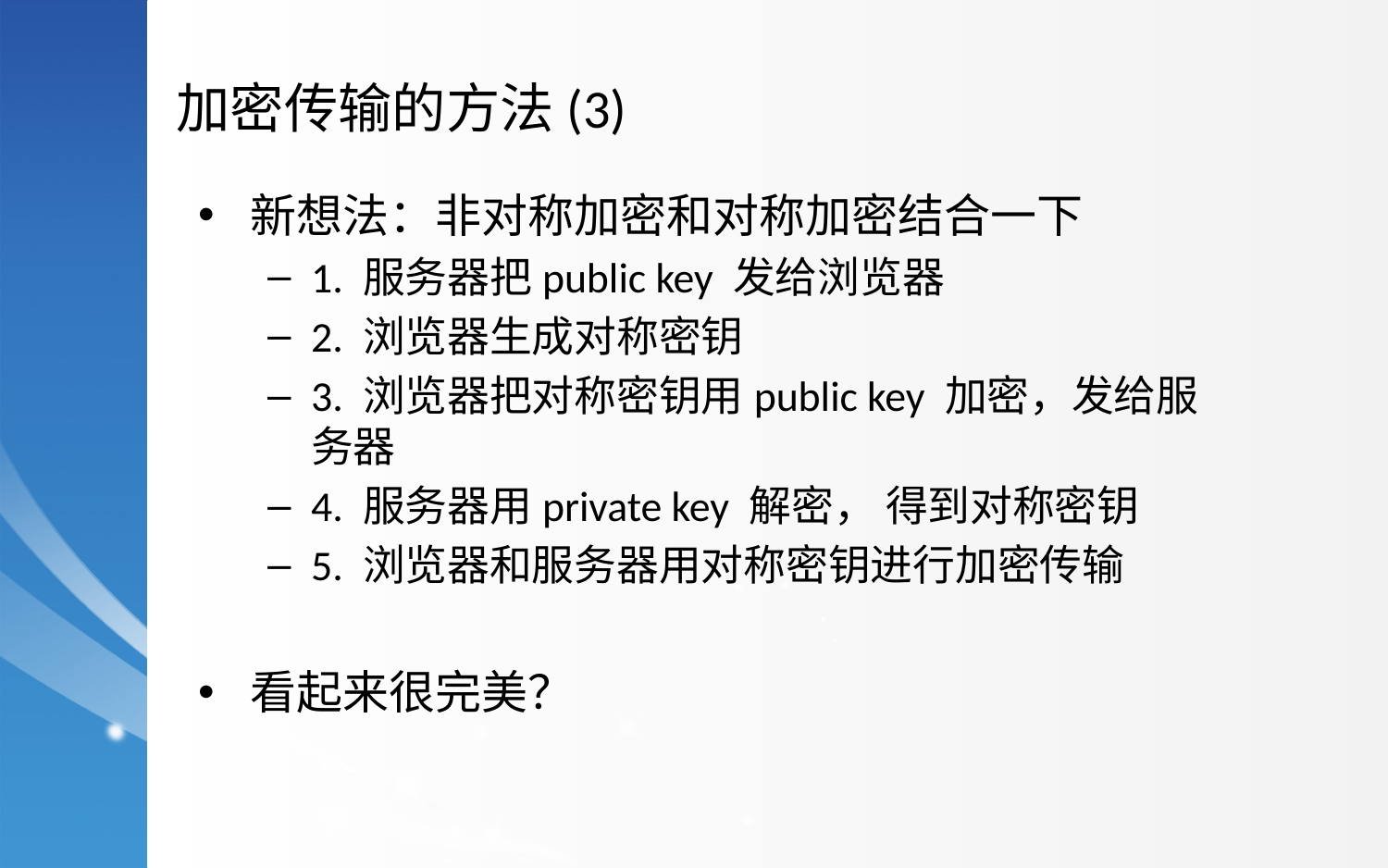

加密传输的方法(3)
新想法：非对称加密和对称加密结合一下
1. 服务器把public key 发给浏览器
2. 浏览器生成对称密钥
3. 浏览器把对称密钥用public key 加密，发给服务器
4. 服务器用private key 解密， 得到对称密钥
5. 浏览器和服务器用对称密钥进行加密传输

看起来很完美？